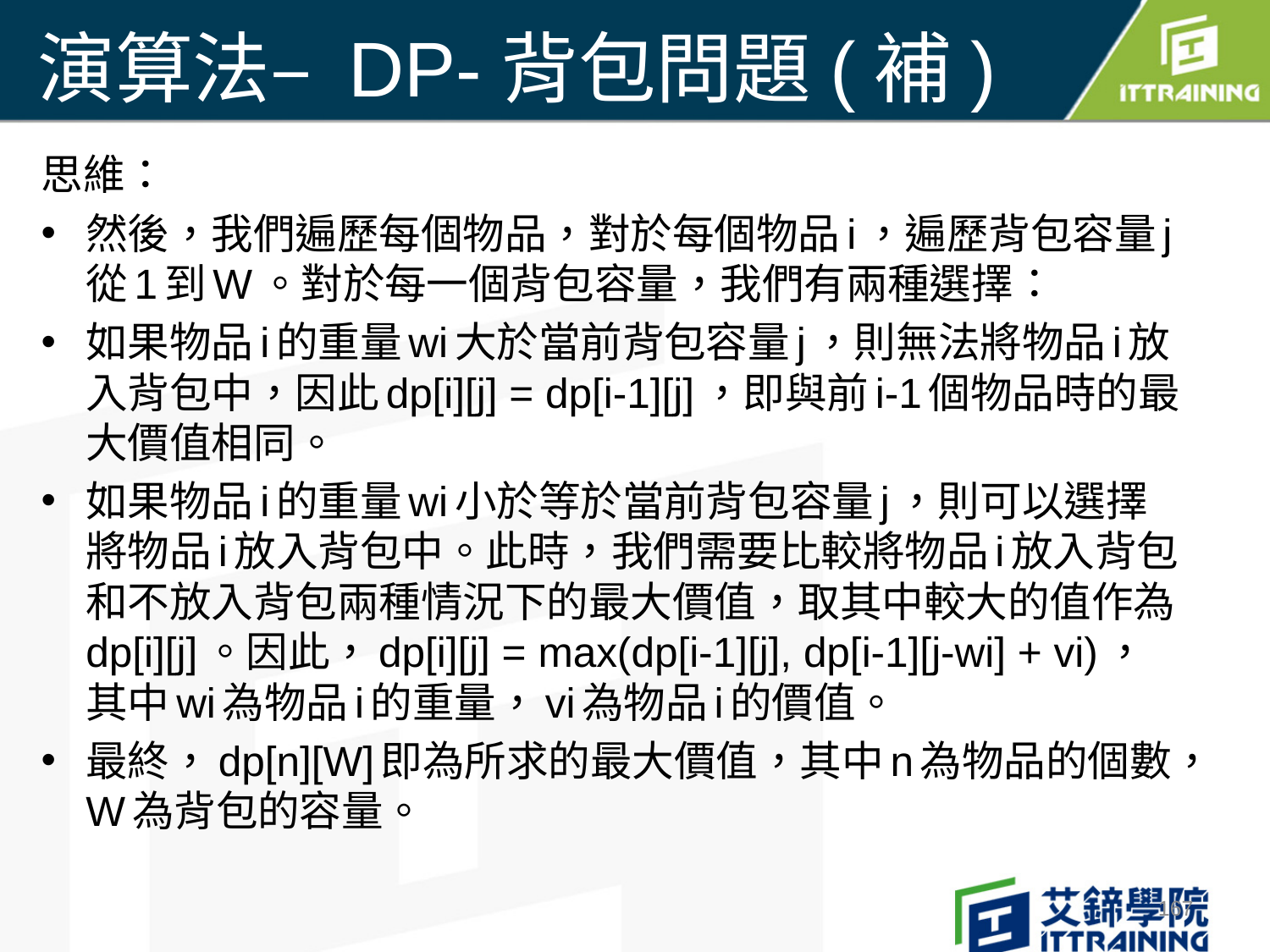

# 演算法– DP-背包問題(補)
思維：
然後，我們遍歷每個物品，對於每個物品i，遍歷背包容量j從1到W。對於每一個背包容量，我們有兩種選擇：
如果物品i的重量wi大於當前背包容量j，則無法將物品i放入背包中，因此dp[i][j] = dp[i-1][j]，即與前i-1個物品時的最大價值相同。
如果物品i的重量wi小於等於當前背包容量j，則可以選擇將物品i放入背包中。此時，我們需要比較將物品i放入背包和不放入背包兩種情況下的最大價值，取其中較大的值作為dp[i][j]。因此，dp[i][j] = max(dp[i-1][j], dp[i-1][j-wi] + vi)，其中wi為物品i的重量，vi為物品i的價值。
最終，dp[n][W]即為所求的最大價值，其中n為物品的個數，W為背包的容量。

167